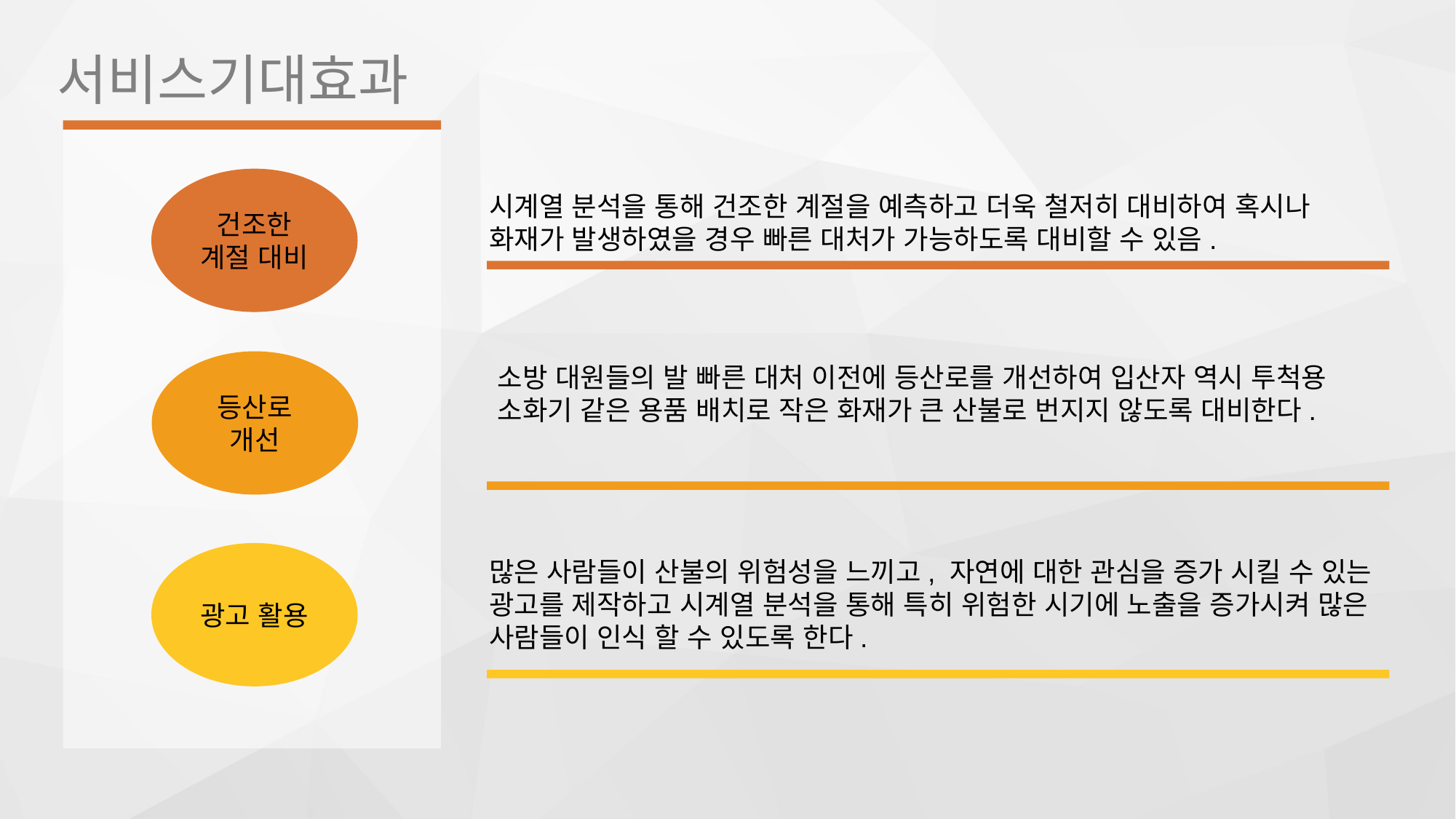

서비스기대효과
건조한
계절 대비
시계열 분석을 통해 건조한 계절을 예측하고 더욱 철저히 대비하여 혹시나 화재가 발생하였을 경우 빠른 대처가 가능하도록 대비할 수 있음.

등산로 개선
소방 대원들의 발 빠른 대처 이전에 등산로를 개선하여 입산자 역시 투척용 소화기 같은 용품 배치로 작은 화재가 큰 산불로 번지지 않도록 대비한다.

광고 활용
많은 사람들이 산불의 위험성을 느끼고, 자연에 대한 관심을 증가 시킬 수 있는 광고를 제작하고 시계열 분석을 통해 특히 위험한 시기에 노출을 증가시켜 많은 사람들이 인식 할 수 있도록 한다.